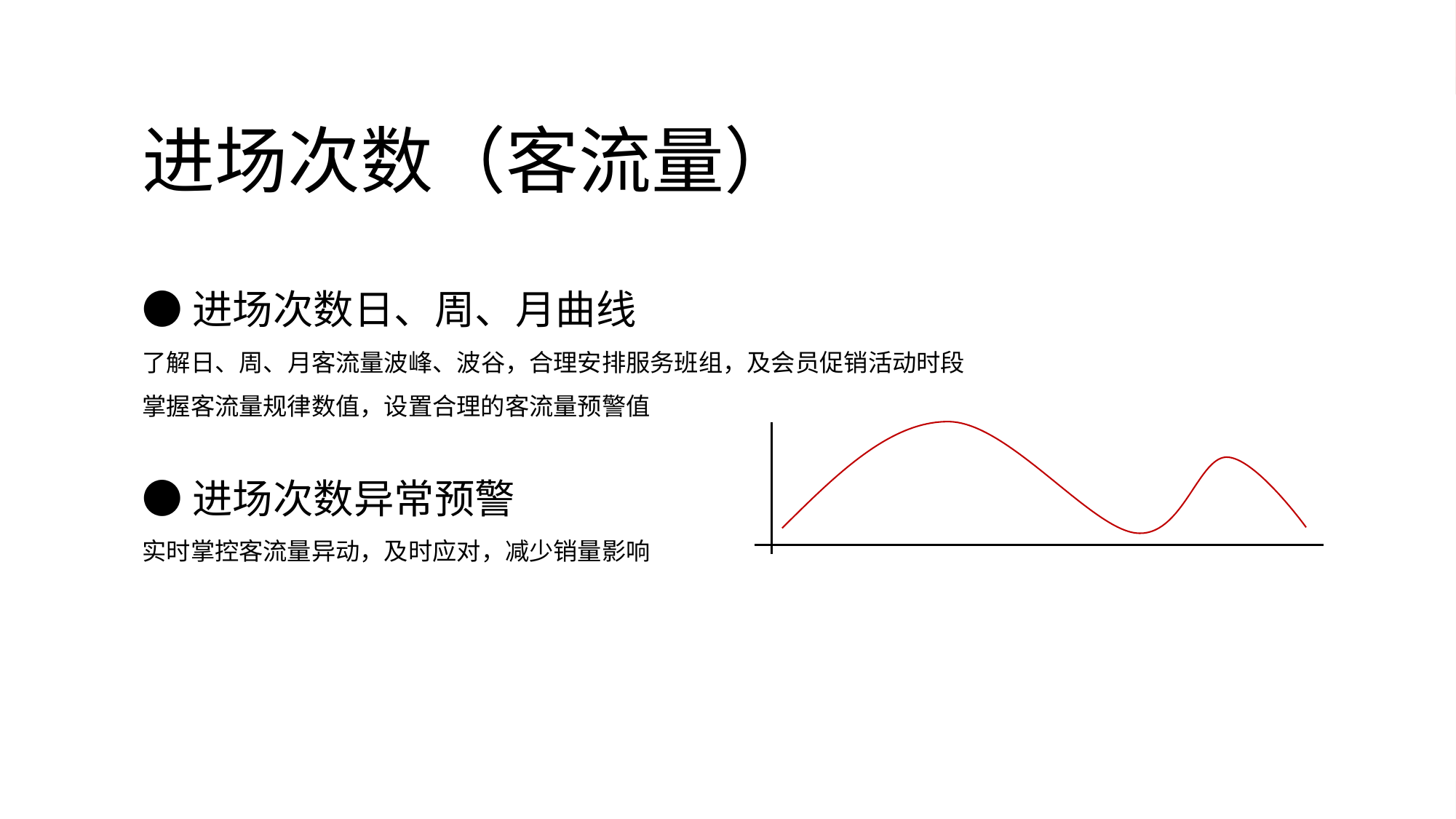

进场次数（客流量）

●进场次数日、周、月曲线
了解日、周、月客流量波峰、波谷，合理安排服务班组，及会员促销活动时段
掌握客流量规律数值，设置合理的客流量预警值

●进场次数异常预警
实时掌控客流量异动，及时应对，减少销量影响